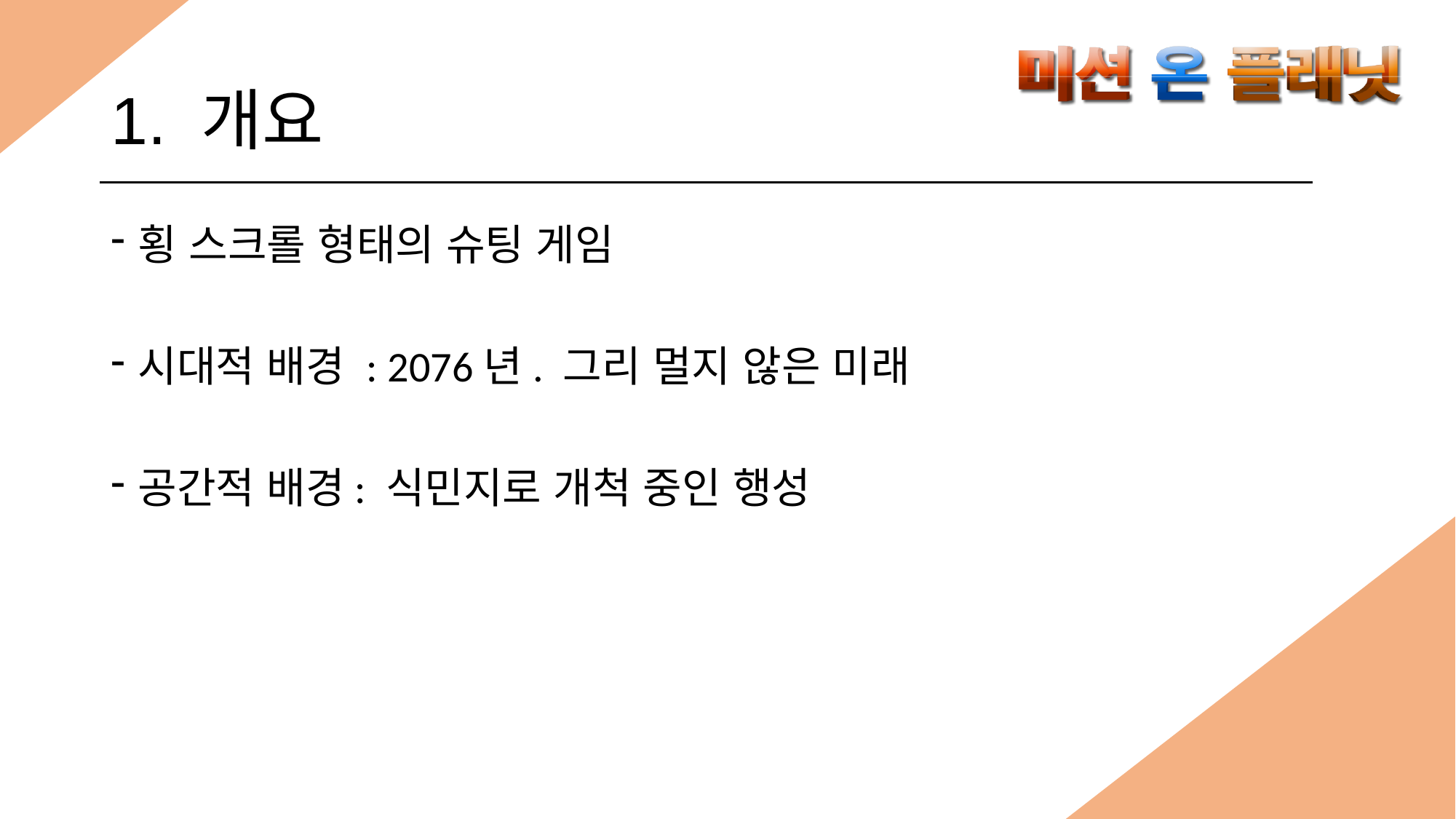

# 1. 개요
횡 스크롤 형태의 슈팅 게임

시대적 배경 : 2076년. 그리 멀지 않은 미래

공간적 배경: 식민지로 개척 중인 행성